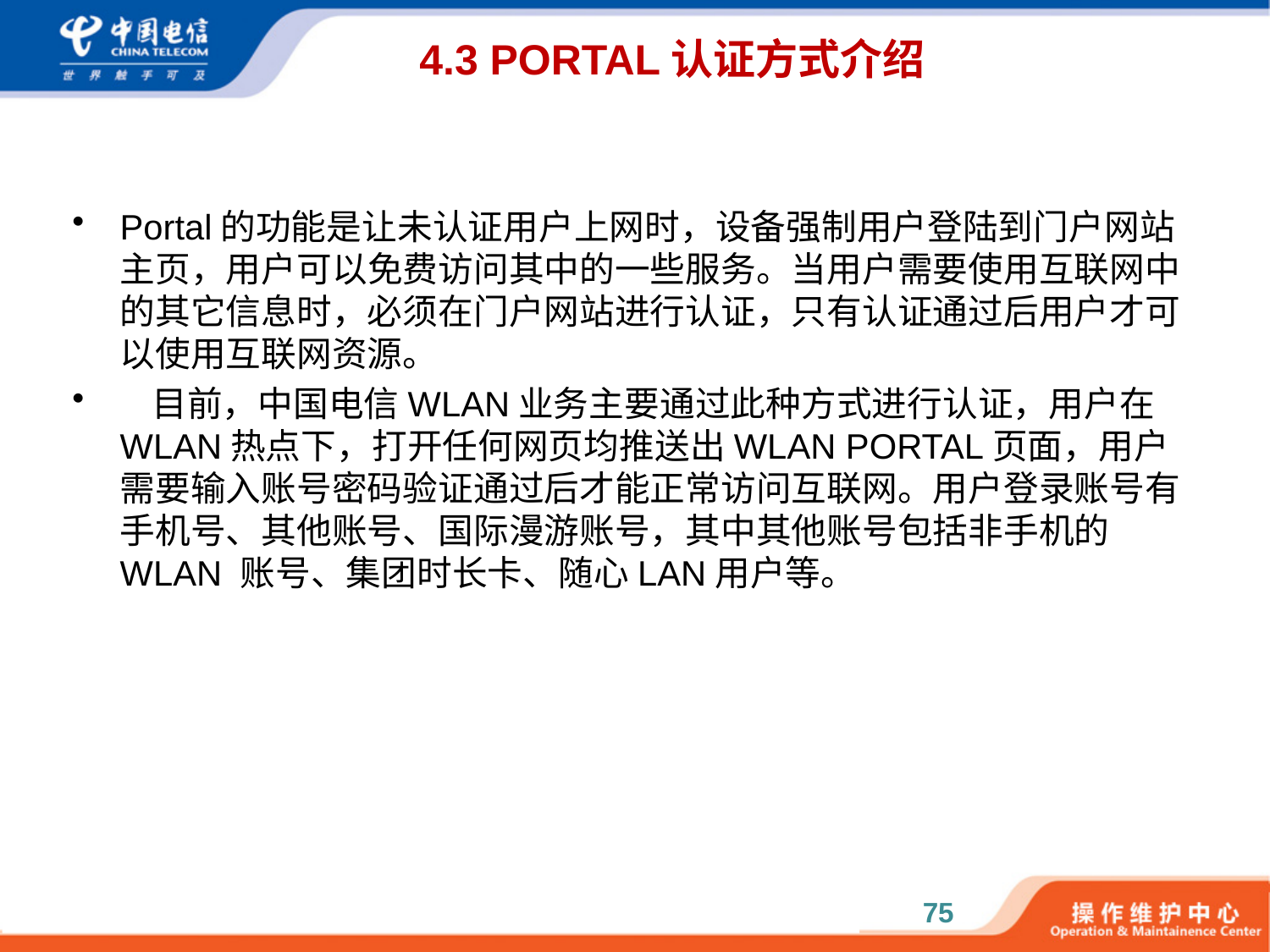

# 4.3 PORTAL认证方式介绍
Portal的功能是让未认证用户上网时，设备强制用户登陆到门户网站主页，用户可以免费访问其中的一些服务。当用户需要使用互联网中的其它信息时，必须在门户网站进行认证，只有认证通过后用户才可以使用互联网资源。
   目前，中国电信WLAN业务主要通过此种方式进行认证，用户在WLAN热点下，打开任何网页均推送出WLAN PORTAL页面，用户需要输入账号密码验证通过后才能正常访问互联网。用户登录账号有手机号、其他账号、国际漫游账号，其中其他账号包括非手机的WLAN 账号、集团时长卡、随心LAN用户等。